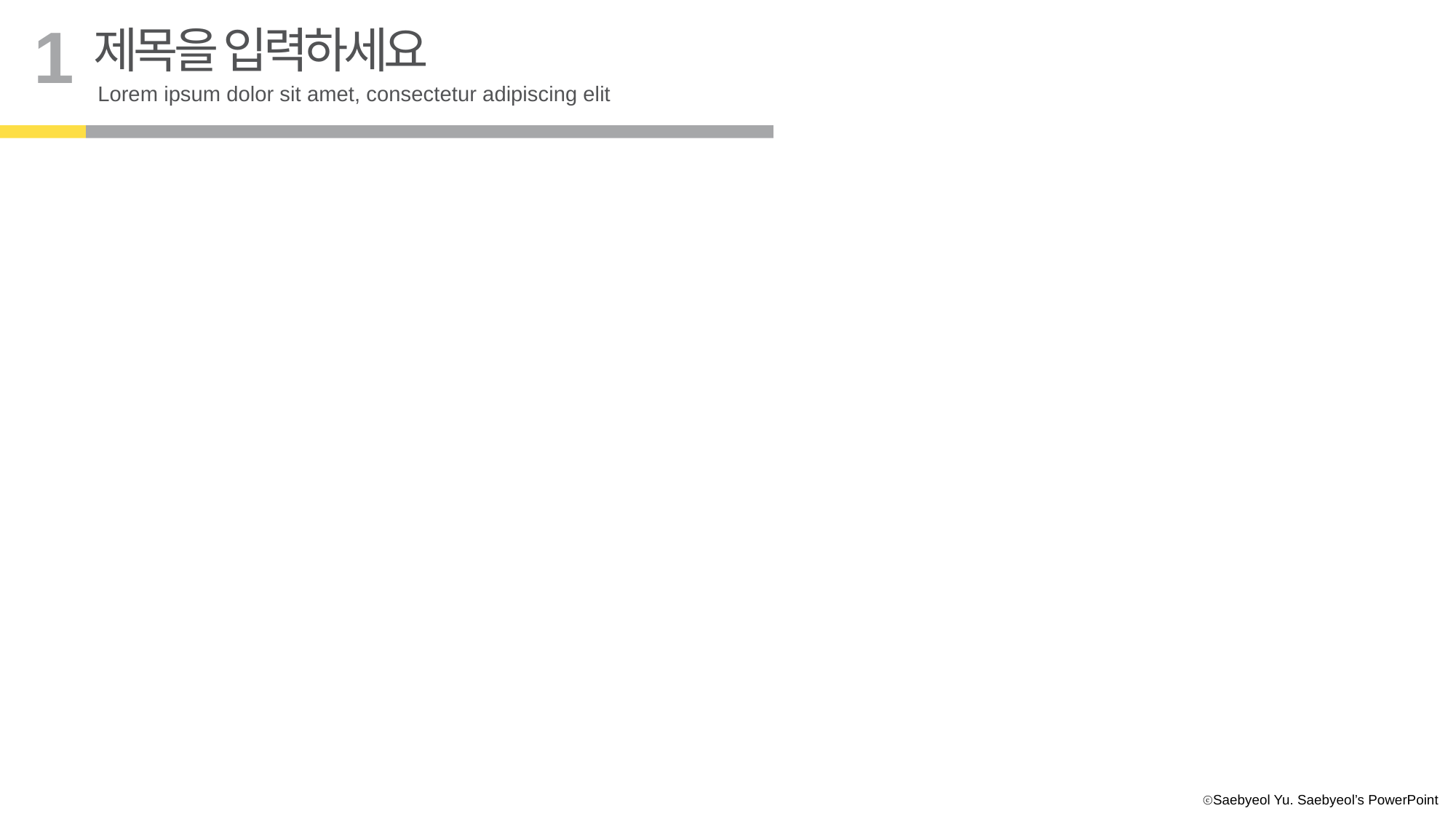

1
제목을 입력하세요
Lorem ipsum dolor sit amet, consectetur adipiscing elit